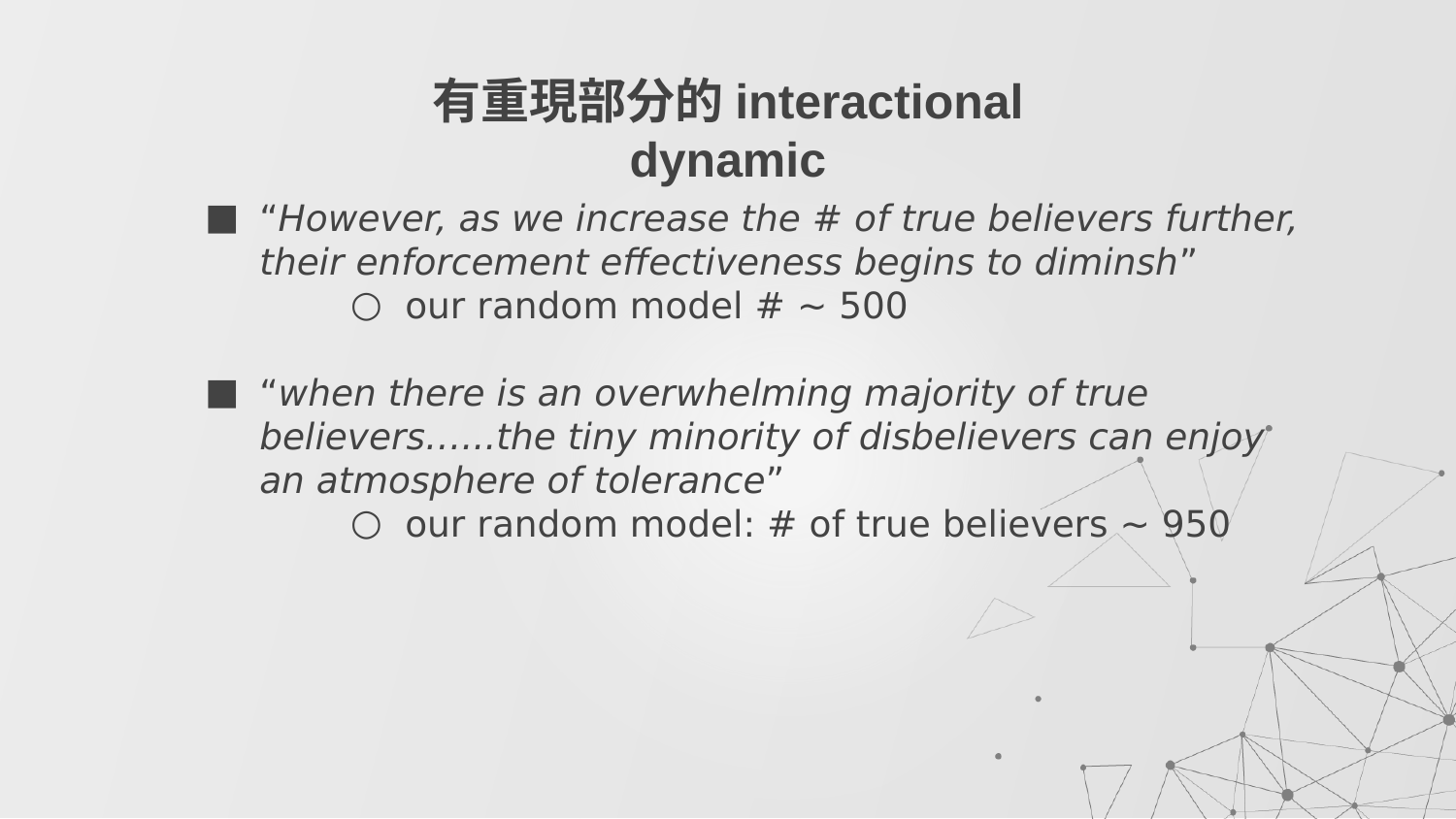

# 有重現部分的interactional dynamic

“However, as we increase the # of true believers further, their enforcement effectiveness begins to diminsh”
our random model # ~ 500

“when there is an overwhelming majority of true believers…...the tiny minority of disbelievers can enjoy an atmosphere of tolerance”
our random model: # of true believers ~ 950